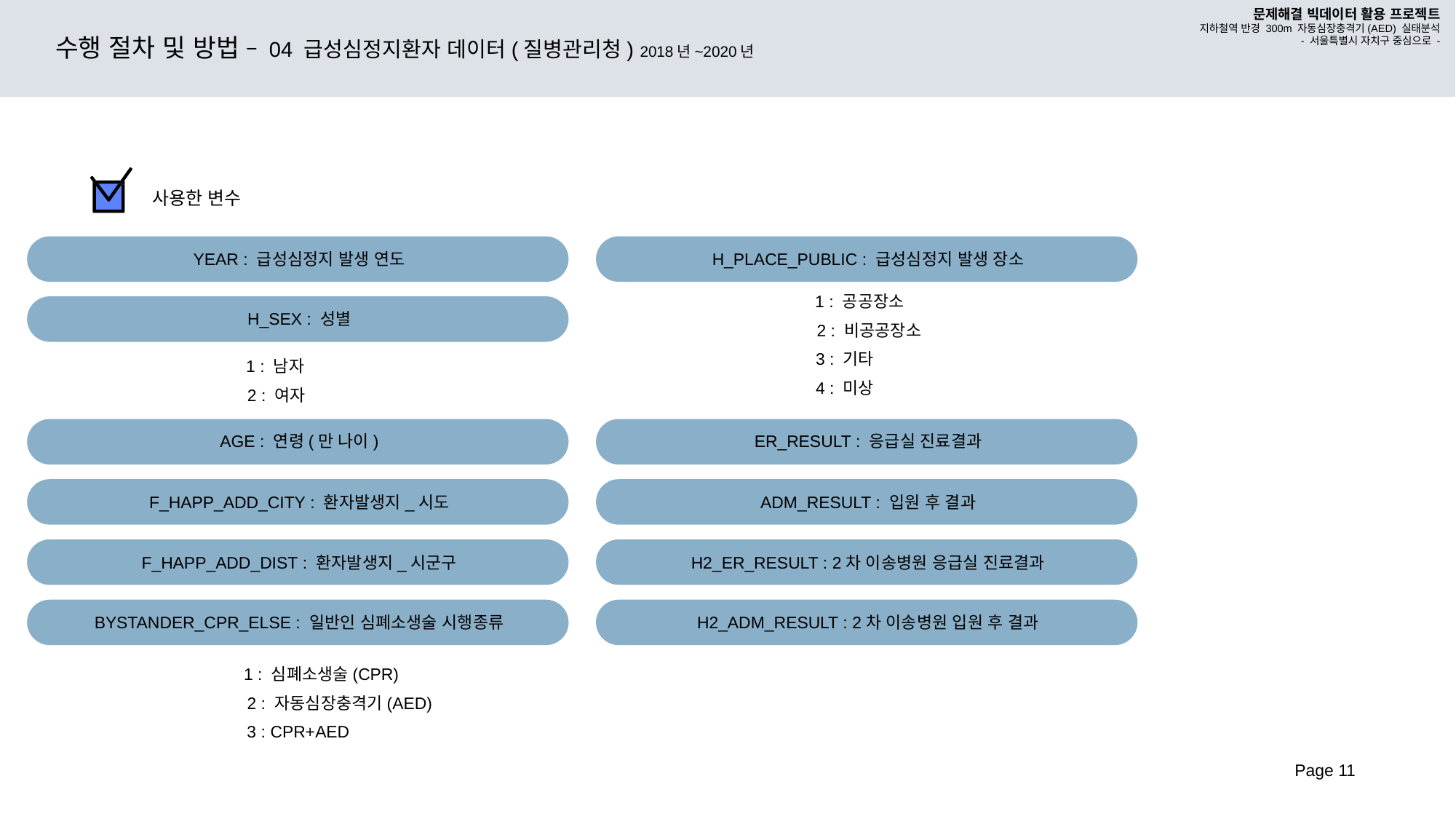

문제해결 빅데이터 활용 프로젝트
지하철역 반경 300m 자동심장충격기(AED) 실태분석
- 서울특별시 자치구 중심으로 -

수행 절차 및 방법 – 04 급성심정지환자 데이터(질병관리청) 2018년~2020년

사용한 변수

YEAR : 급성심정지 발생 연도
H_PLACE_PUBLIC : 급성심정지 발생 장소
1 : 공공장소

H_SEX : 성별
2 : 비공공장소
3 : 기타
1 : 남자
4 : 미상
2 : 여자

AGE : 연령(만 나이)
ER_RESULT : 응급실 진료결과

F_HAPP_ADD_CITY : 환자발생지_시도
ADM_RESULT : 입원 후 결과

F_HAPP_ADD_DIST : 환자발생지_시군구
H2_ER_RESULT : 2차 이송병원 응급실 진료결과

BYSTANDER_CPR_ELSE : 일반인 심폐소생술 시행종류
H2_ADM_RESULT : 2차 이송병원 입원 후 결과
1 : 심폐소생술(CPR)
2 : 자동심장충격기(AED)
3 : CPR+AED
Page 11